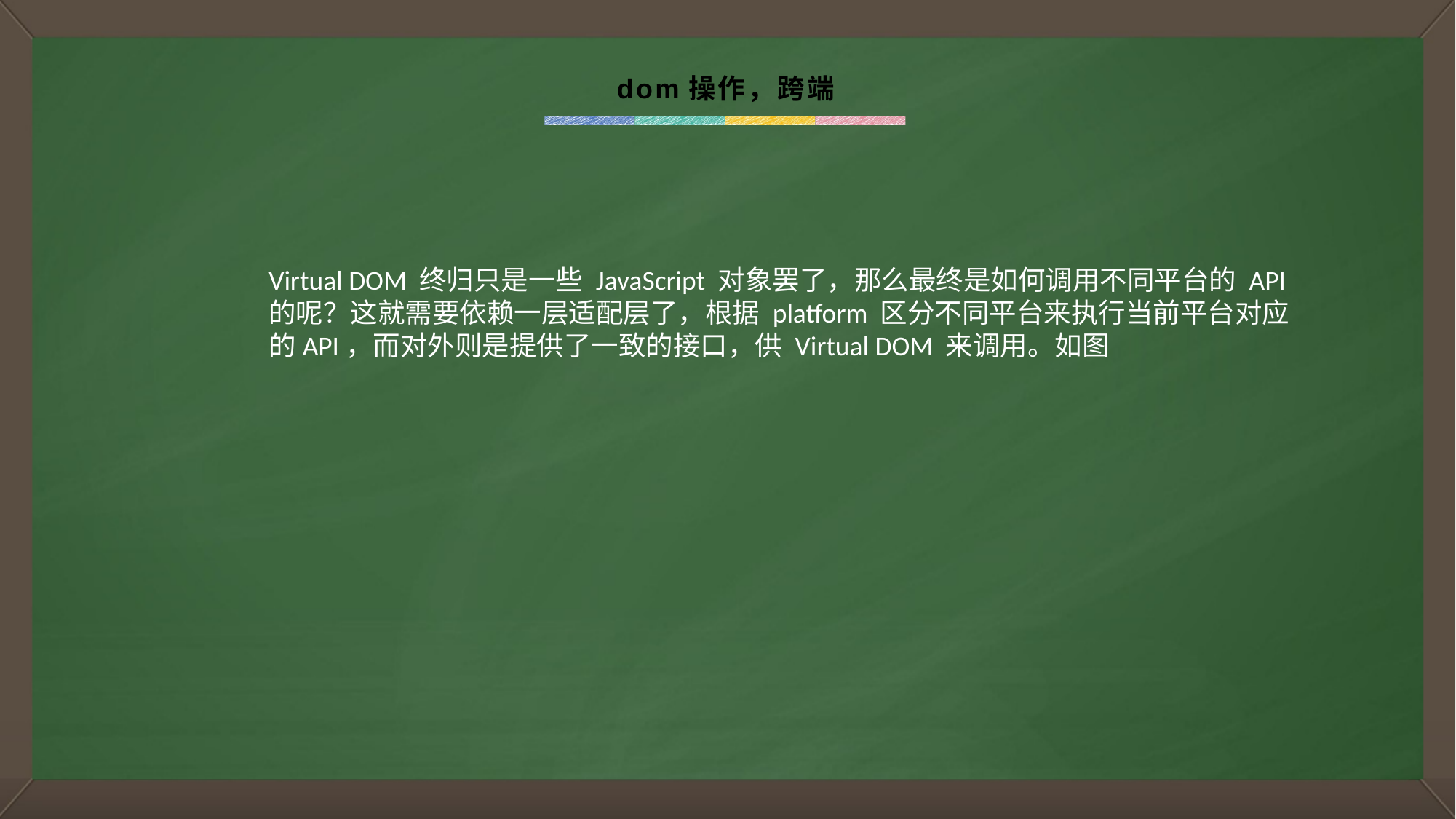

dom操作，跨端

Virtual DOM 终归只是一些 JavaScript 对象罢了，那么最终是如何调用不同平台的 API 的呢？这就需要依赖一层适配层了，根据 platform 区分不同平台来执行当前平台对应的API，而对外则是提供了一致的接口，供 Virtual DOM 来调用。如图